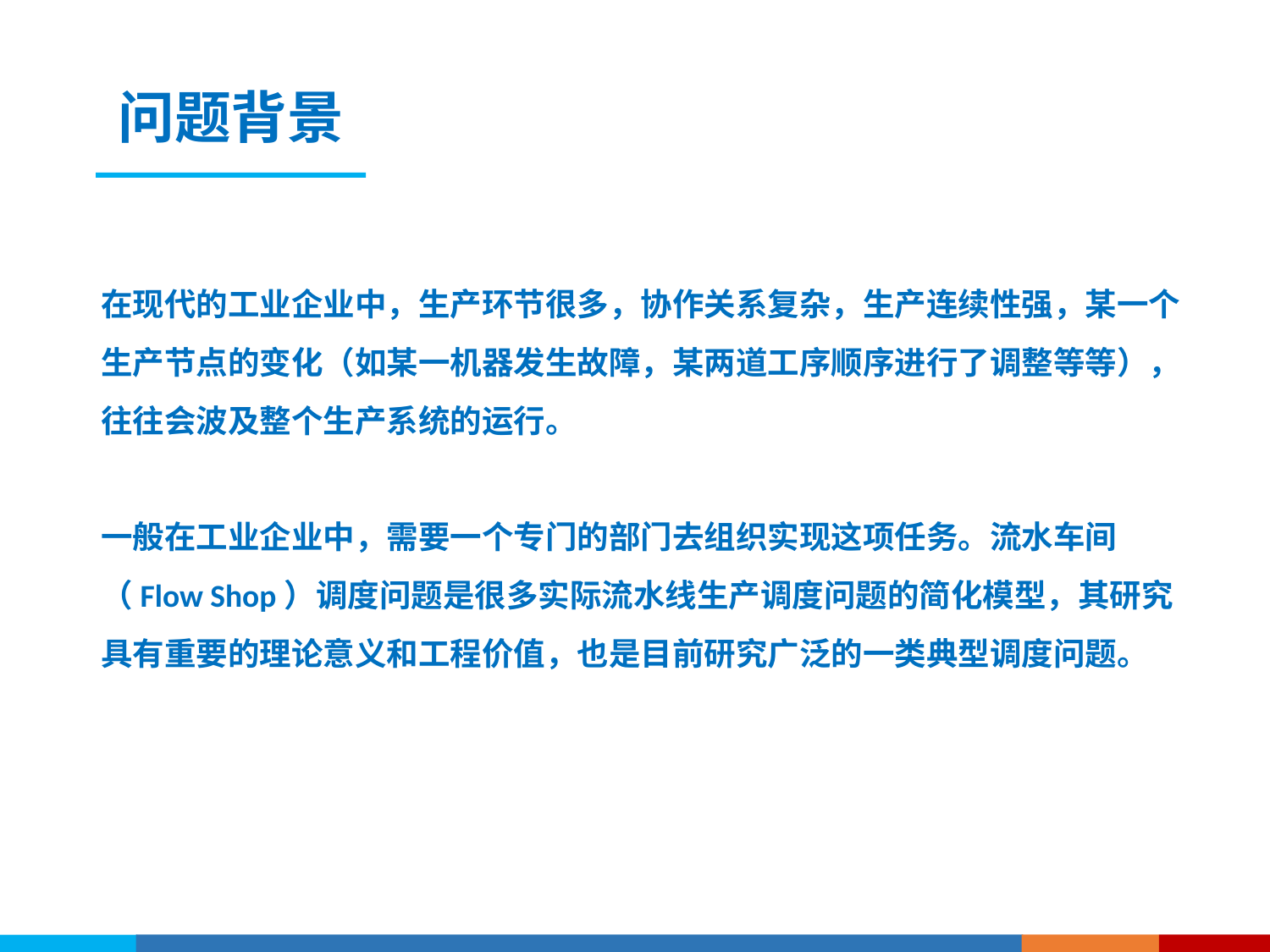

问题背景

在现代的工业企业中，生产环节很多，协作关系复杂，生产连续性强，某一个生产节点的变化（如某一机器发生故障，某两道工序顺序进行了调整等等），往往会波及整个生产系统的运行。

一般在工业企业中，需要一个专门的部门去组织实现这项任务。流水车间（Flow Shop）调度问题是很多实际流水线生产调度问题的简化模型，其研究具有重要的理论意义和工程价值，也是目前研究广泛的一类典型调度问题。